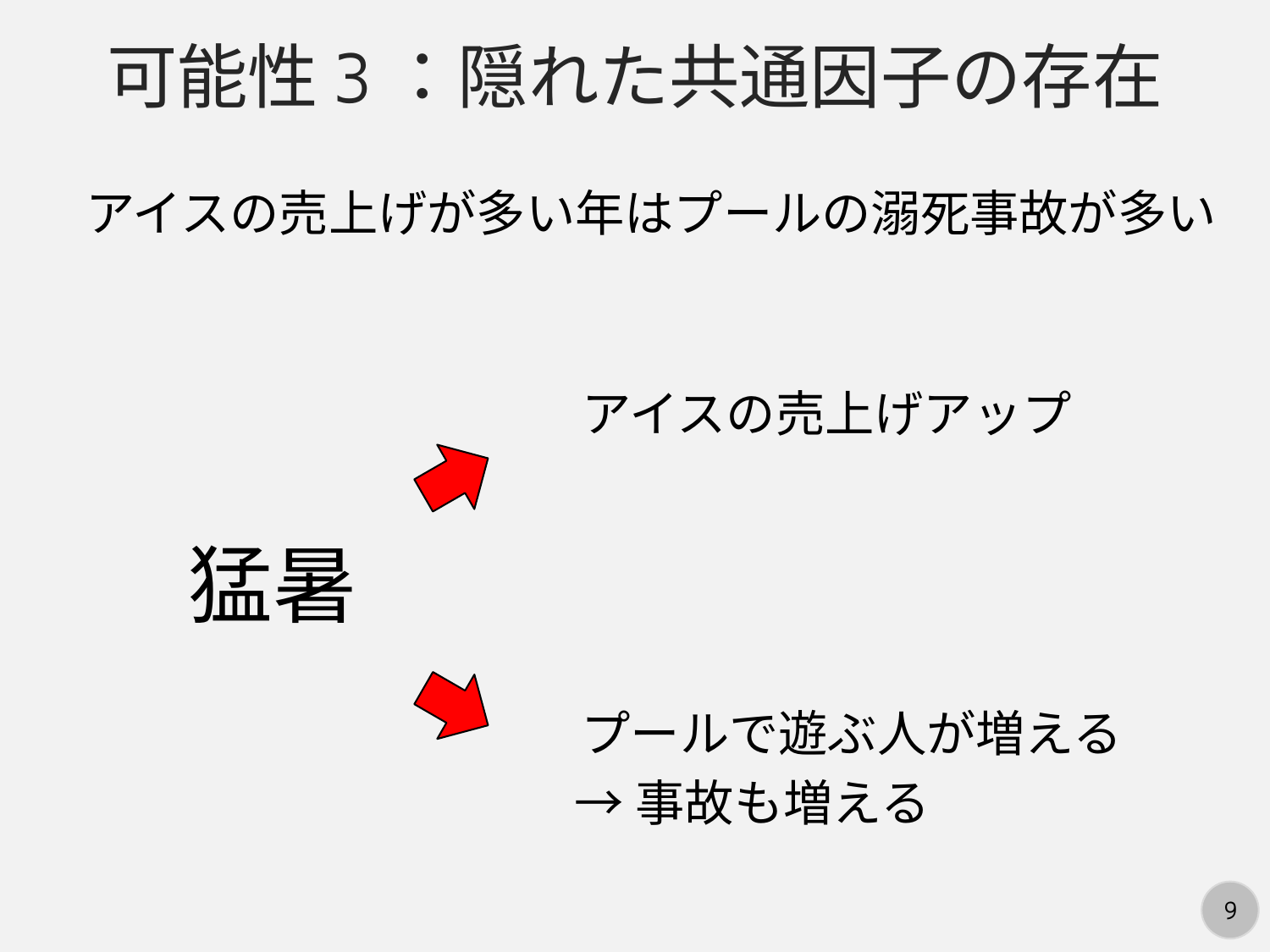

可能性3：隠れた共通因子の存在
アイスの売上げが多い年はプールの溺死事故が多い
アイスの売上げアップ

猛暑

プールで遊ぶ人が増える
→事故も増える